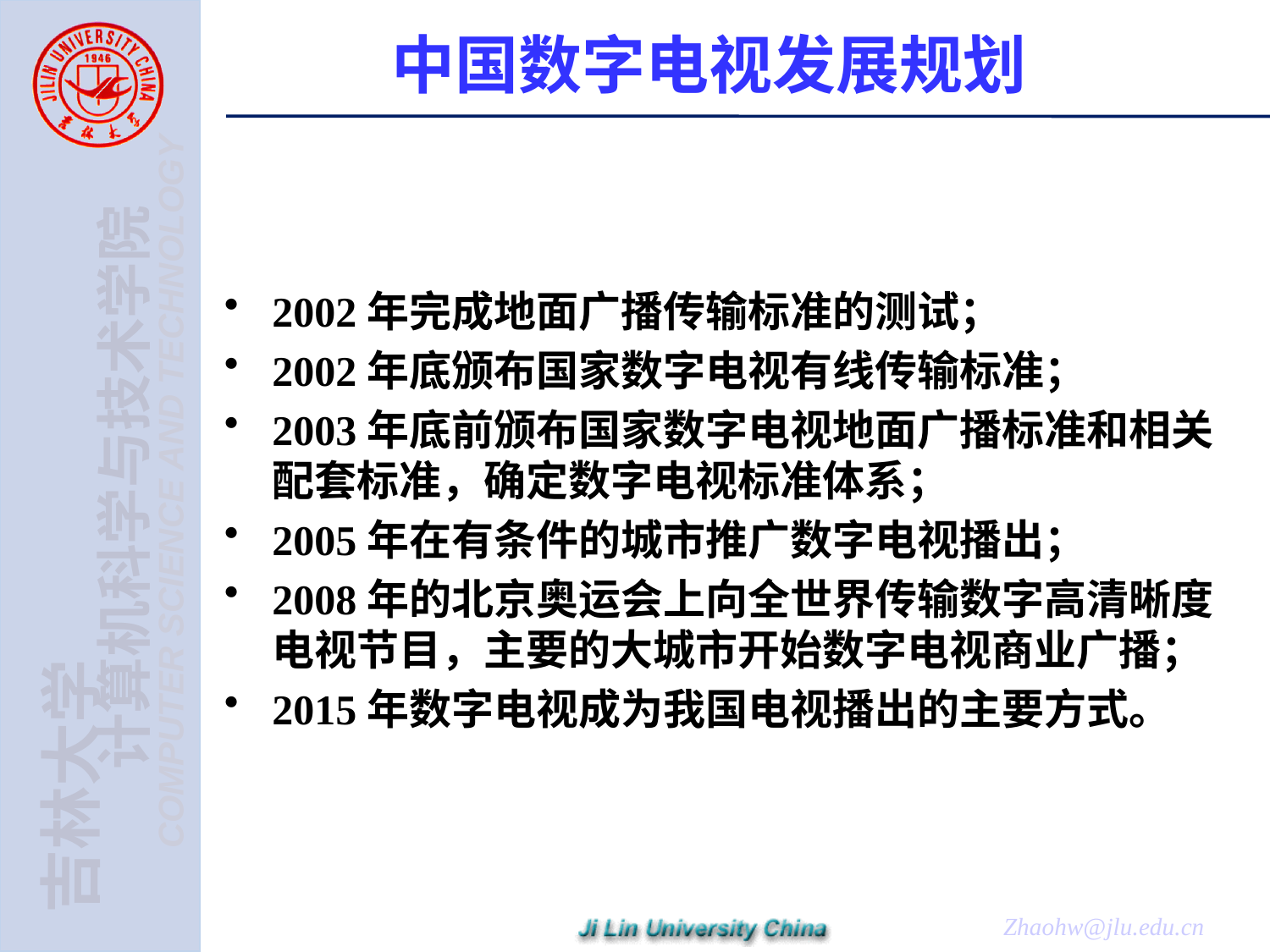

# 中国数字电视发展规划
2002年完成地面广播传输标准的测试；
2002年底颁布国家数字电视有线传输标准；
2003年底前颁布国家数字电视地面广播标准和相关配套标准，确定数字电视标准体系；
2005年在有条件的城市推广数字电视播出；
2008年的北京奥运会上向全世界传输数字高清晰度电视节目，主要的大城市开始数字电视商业广播；
2015年数字电视成为我国电视播出的主要方式。